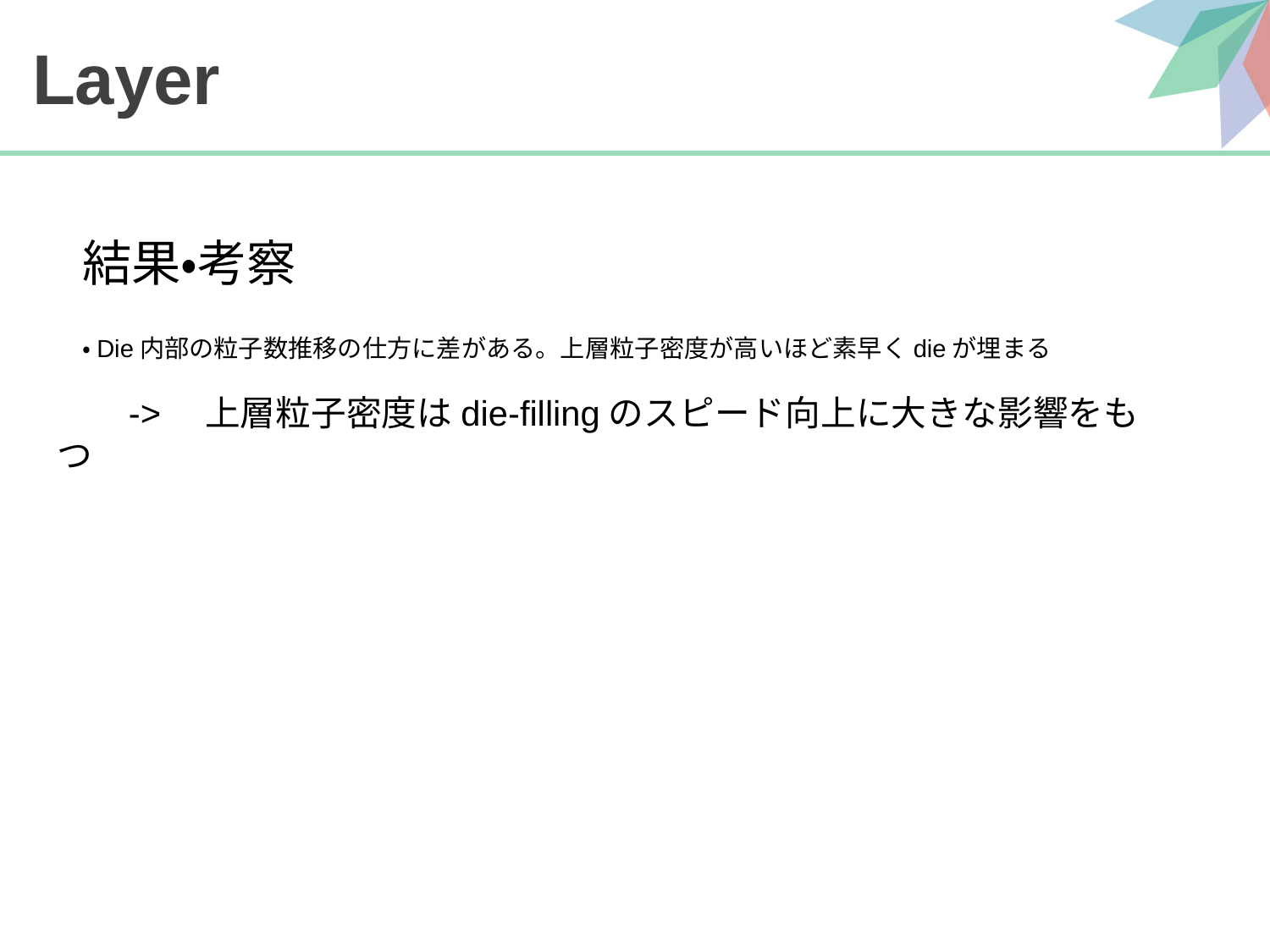

# Layer

結果・考察
・Die内部の粒子数推移の仕方に差がある。上層粒子密度が高いほど素早くdieが埋まる
　　->　上層粒子密度はdie-fillingのスピード向上に大きな影響をもつ